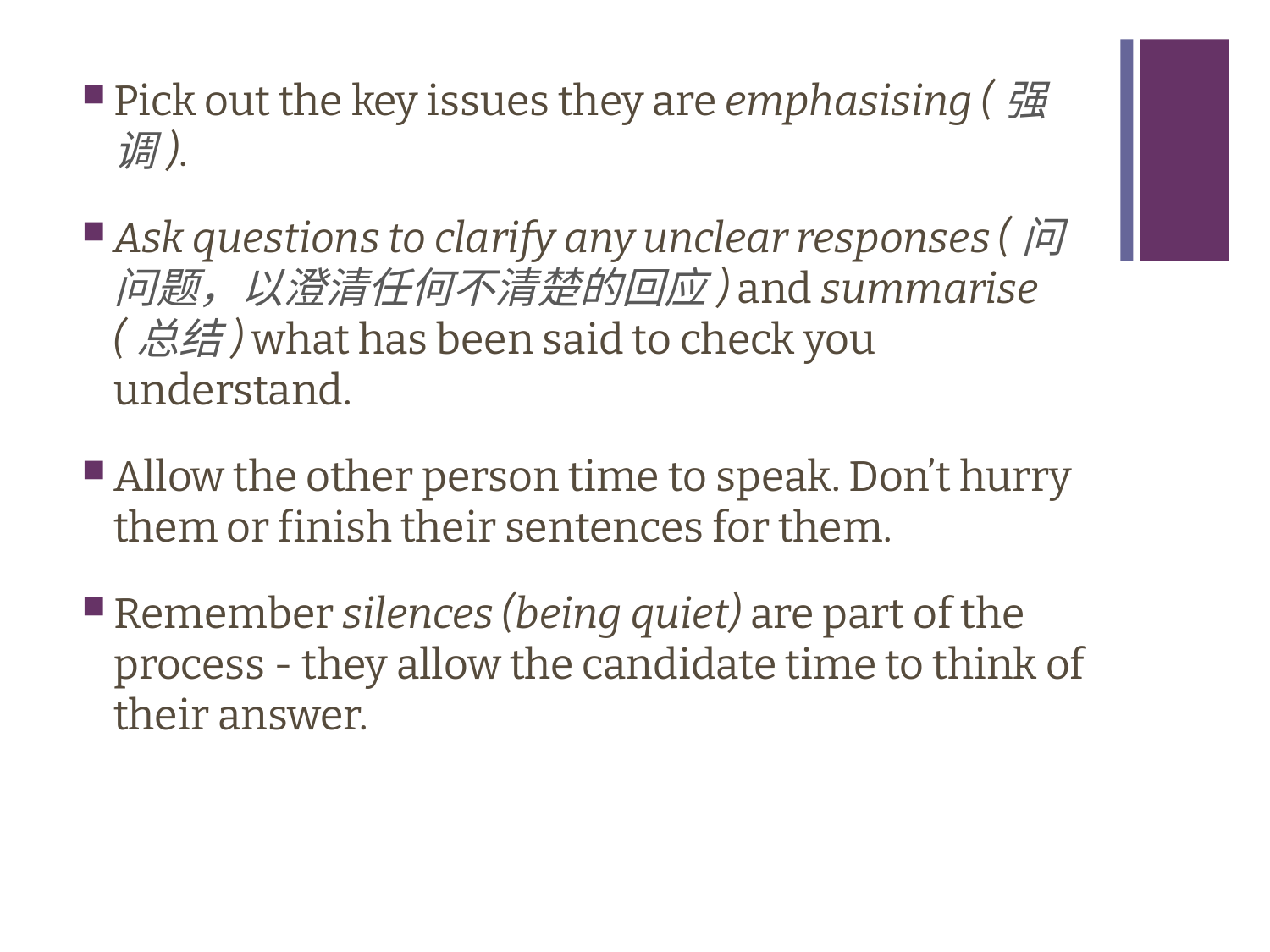

#
Pick out the key issues they are emphasising (强调).
Ask questions to clarify any unclear responses (问问题，以澄清任何不清楚的回应) and summarise (总结) what has been said to check you understand.
Allow the other person time to speak. Don’t hurry them or finish their sentences for them.
Remember silences (being quiet) are part of the process - they allow the candidate time to think of their answer.